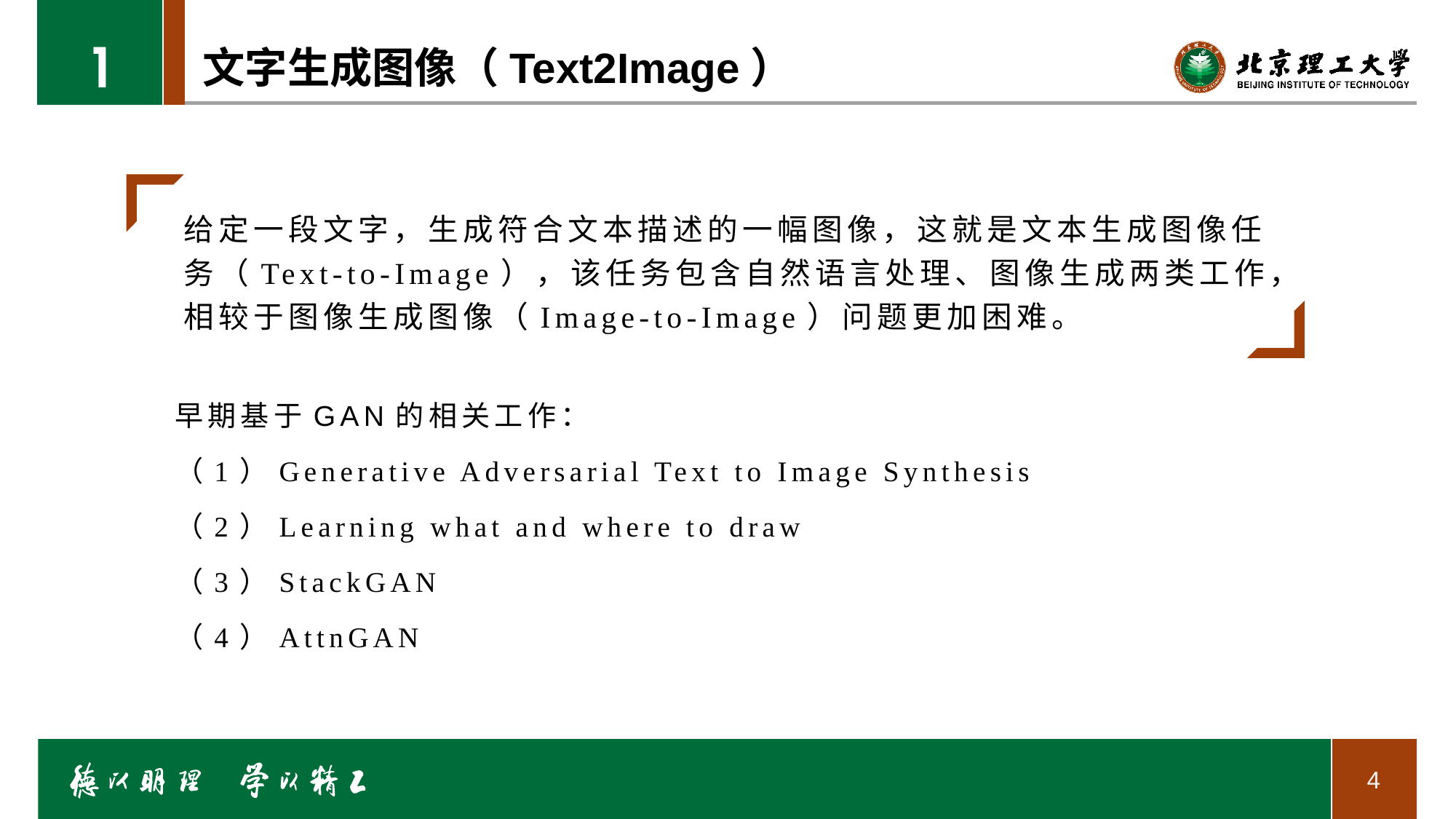

1
# 文字生成图像（Text2Image）

给定一段文字，生成符合文本描述的一幅图像，这就是文本生成图像任务（Text-to-Image），该任务包含自然语言处理、图像生成两类工作，相较于图像生成图像（Image-to-Image）问题更加困难。

早期基于GAN的相关工作：
（1）Generative Adversarial Text to Image Synthesis
（2）Learning what and where to draw
（3）StackGAN
（4）AttnGAN